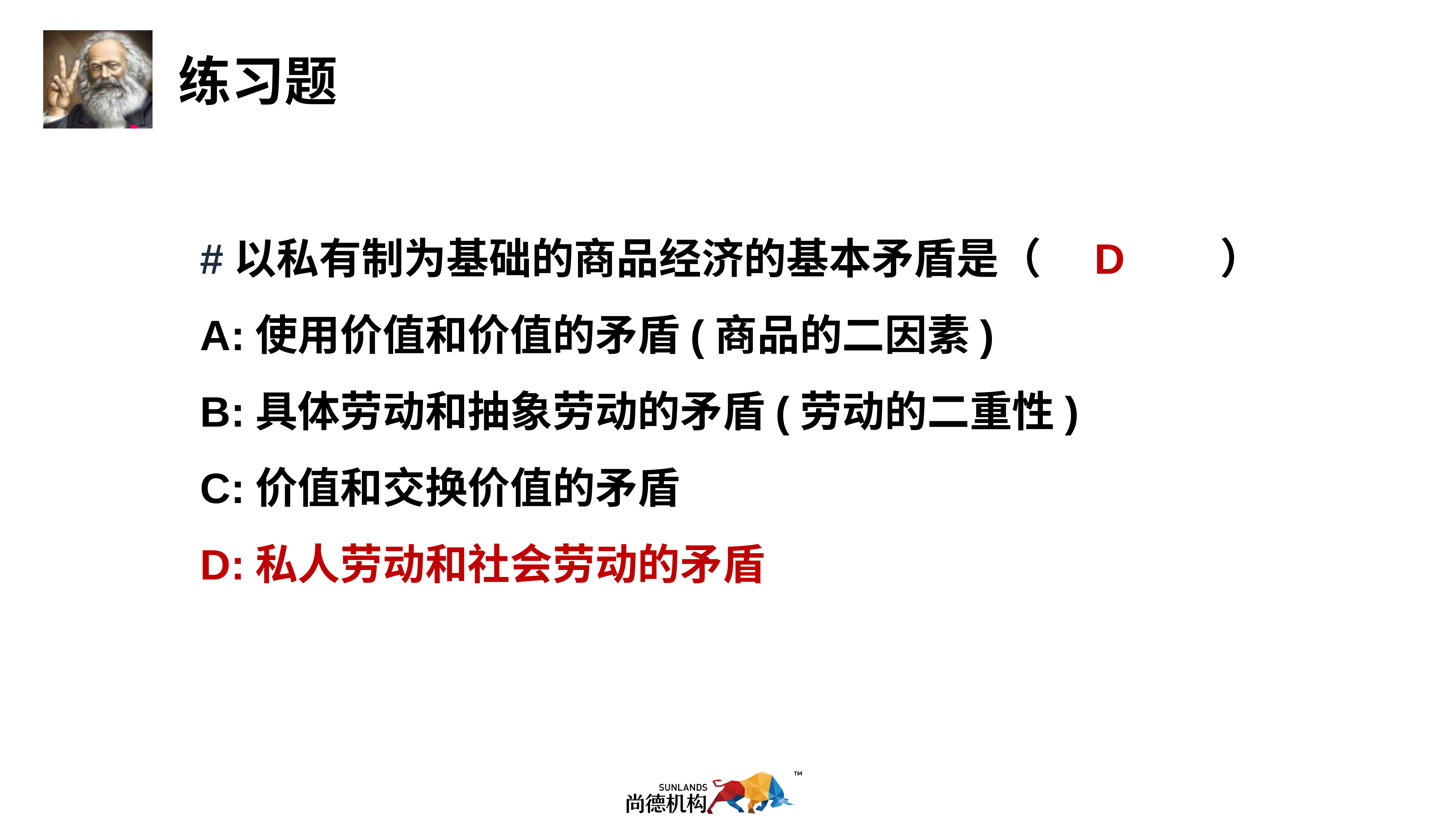

#以私有制为基础的商品经济的基本矛盾是（　D　　）
A:使用价值和价值的矛盾(商品的二因素)
B:具体劳动和抽象劳动的矛盾(劳动的二重性)
C:价值和交换价值的矛盾
D:私人劳动和社会劳动的矛盾